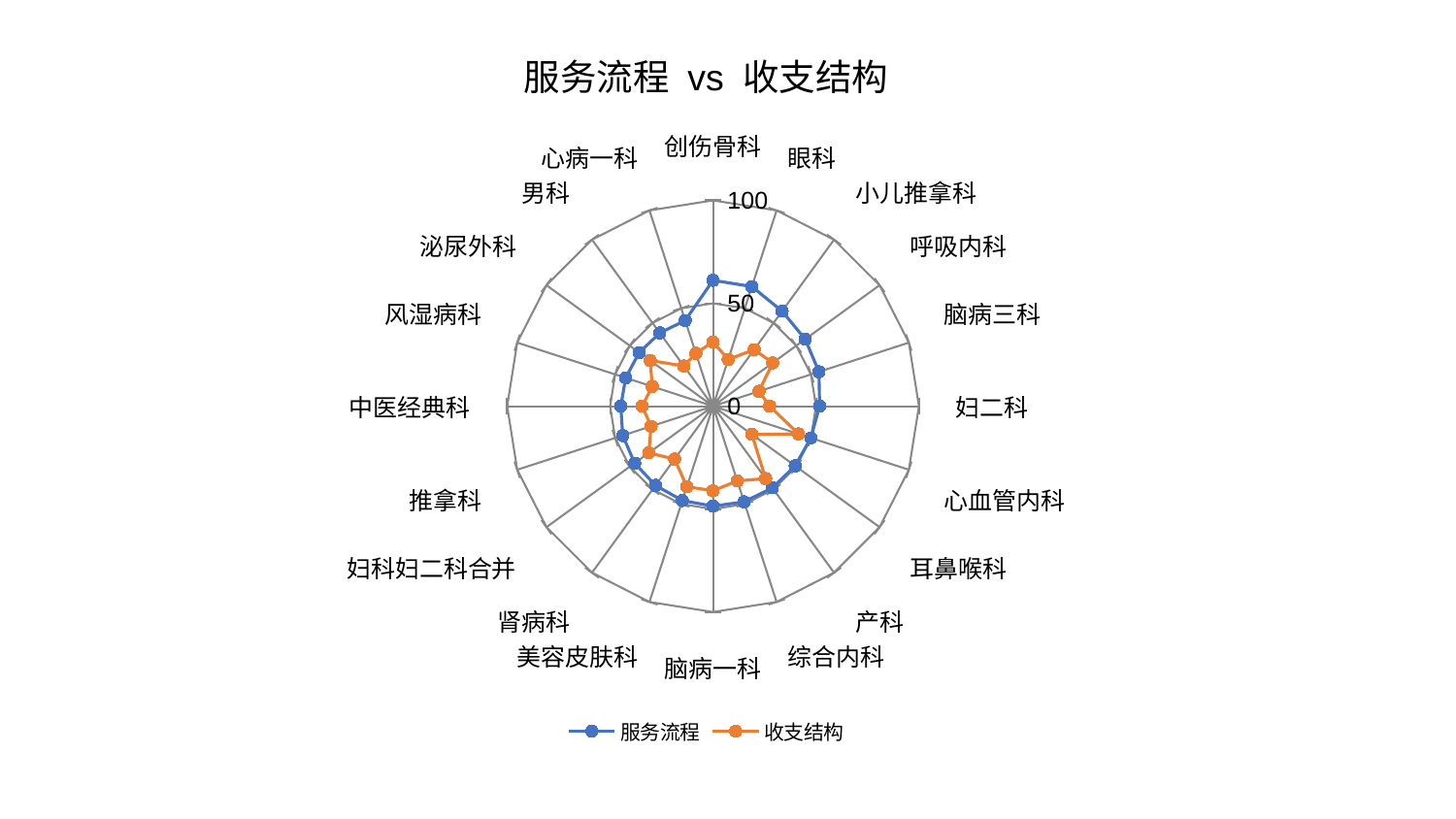

### Chart: 服务流程 vs 收支结构

| Category | 服务流程 | 收支结构 |
|---|---|---|
| 创伤骨科 | 61.16376891894468 | 31.254559341688175 |
| 眼科 | 61.11895471918926 | 23.861661148232827 |
| 小儿推拿科 | 57.08383462057492 | 33.96461251116207 |
| 呼吸内科 | 55.34408650291512 | 35.85093569469662 |
| 脑病三科 | 54.11453628340275 | 23.428038843178296 |
| 妇二科 | 51.76422330940092 | 27.501702752903533 |
| 心血管内科 | 49.957376645078156 | 43.67929981937805 |
| 耳鼻喉科 | 49.32401370179849 | 23.35070853102686 |
| 产科 | 49.046441416702734 | 43.46877026265259 |
| 综合内科 | 48.860899163253215 | 38.18910032767207 |
| 脑病一科 | 48.60277881422621 | 41.10394986208206 |
| 美容皮肤科 | 48.208187452555975 | 41.15643754033281 |
| 肾病科 | 47.59114033150776 | 31.786584894881102 |
| 妇科妇二科合并 | 47.08069662573476 | 38.605070997298895 |
| 推拿科 | 46.11172196932235 | 31.671284799669788 |
| 中医经典科 | 44.83755671534094 | 34.437595743394745 |
| 风湿病科 | 44.6305661573776 | 31.056531097464724 |
| 泌尿外科 | 44.340685158841666 | 37.76520274053656 |
| 男科 | 44.00826949594723 | 24.133034911173773 |
| 心病一科 | 43.78566306972093 | 27.026262740463064 |
64